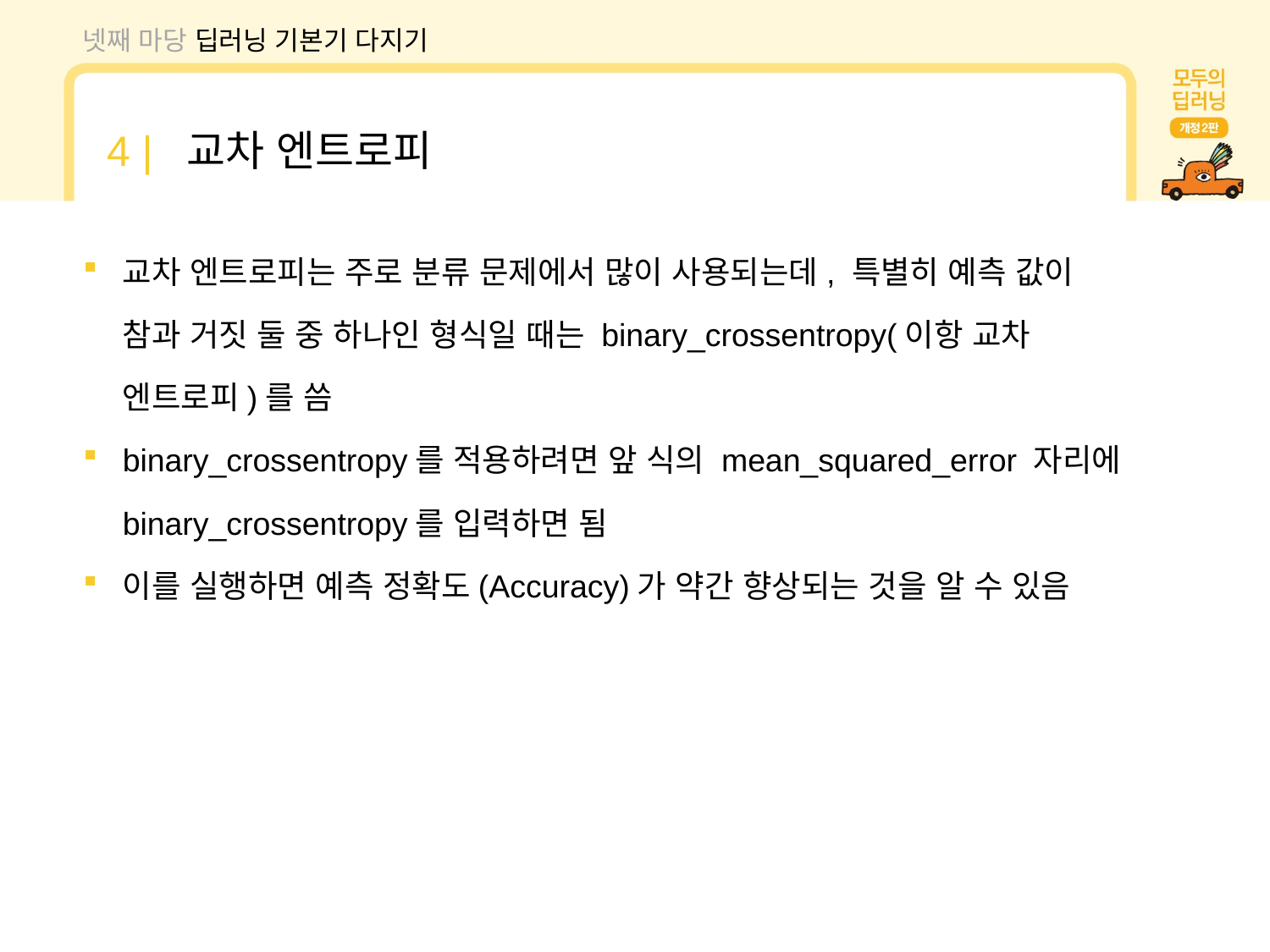

넷째 마당 딥러닝 기본기 다지기
4 |  교차 엔트로피
교차 엔트로피는 주로 분류 문제에서 많이 사용되는데, 특별히 예측 값이 참과 거짓 둘 중 하나인 형식일 때는 binary_crossentropy(이항 교차 엔트로피)를 씀
binary_crossentropy를 적용하려면 앞 식의 mean_squared_error 자리에 binary_crossentropy를 입력하면 됨
이를 실행하면 예측 정확도(Accuracy)가 약간 향상되는 것을 알 수 있음